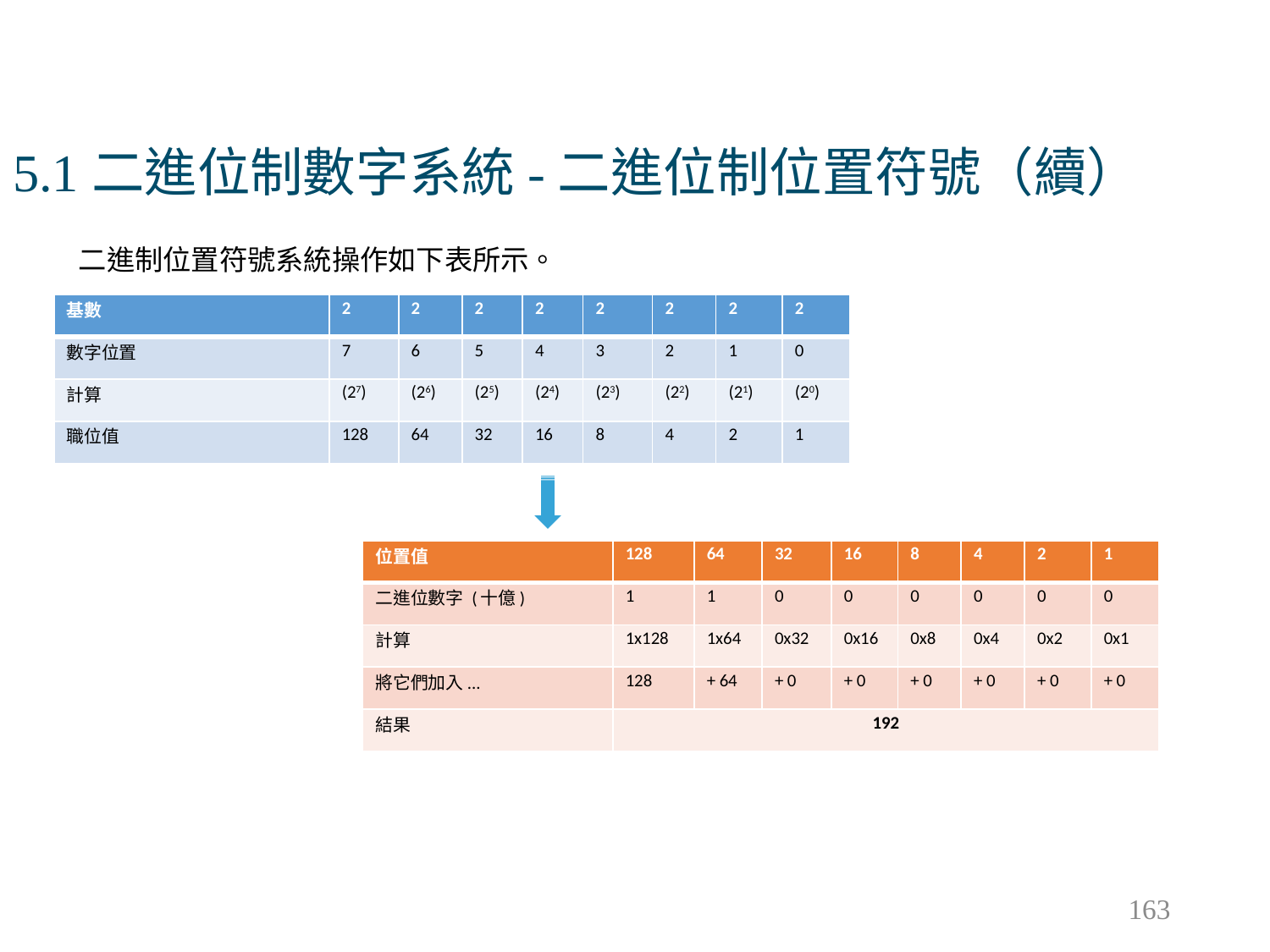

# 5.1二進位制數字系統-二進位制位置符號（續）
二進制位置符號系統操作如下表所示。
| 基數 | 2 | 2 | 2 | 2 | 2 | 2 | 2 | 2 |
| --- | --- | --- | --- | --- | --- | --- | --- | --- |
| 數字位置 | 7 | 6 | 5 | 4 | 3 | 2 | 1 | 0 |
| 計算 | (27) | (26) | (25) | (24) | (23) | (22) | (21) | (20) |
| 職位值 | 128 | 64 | 32 | 16 | 8 | 4 | 2 | 1 |

| 位置值 | 128 | 64 | 32 | 16 | 8 | 4 | 2 | 1 |
| --- | --- | --- | --- | --- | --- | --- | --- | --- |
| 二進位數字 (十億) | 1 | 1 | 0 | 0 | 0 | 0 | 0 | 0 |
| 計算 | 1x128 | 1x64 | 0x32 | 0x16 | 0x8 | 0x4 | 0x2 | 0x1 |
| 將它們加入... | 128 | + 64 | + 0 | + 0 | + 0 | + 0 | + 0 | + 0 |
| 結果 | 192 |  |  |  |  |  |  |  |
163